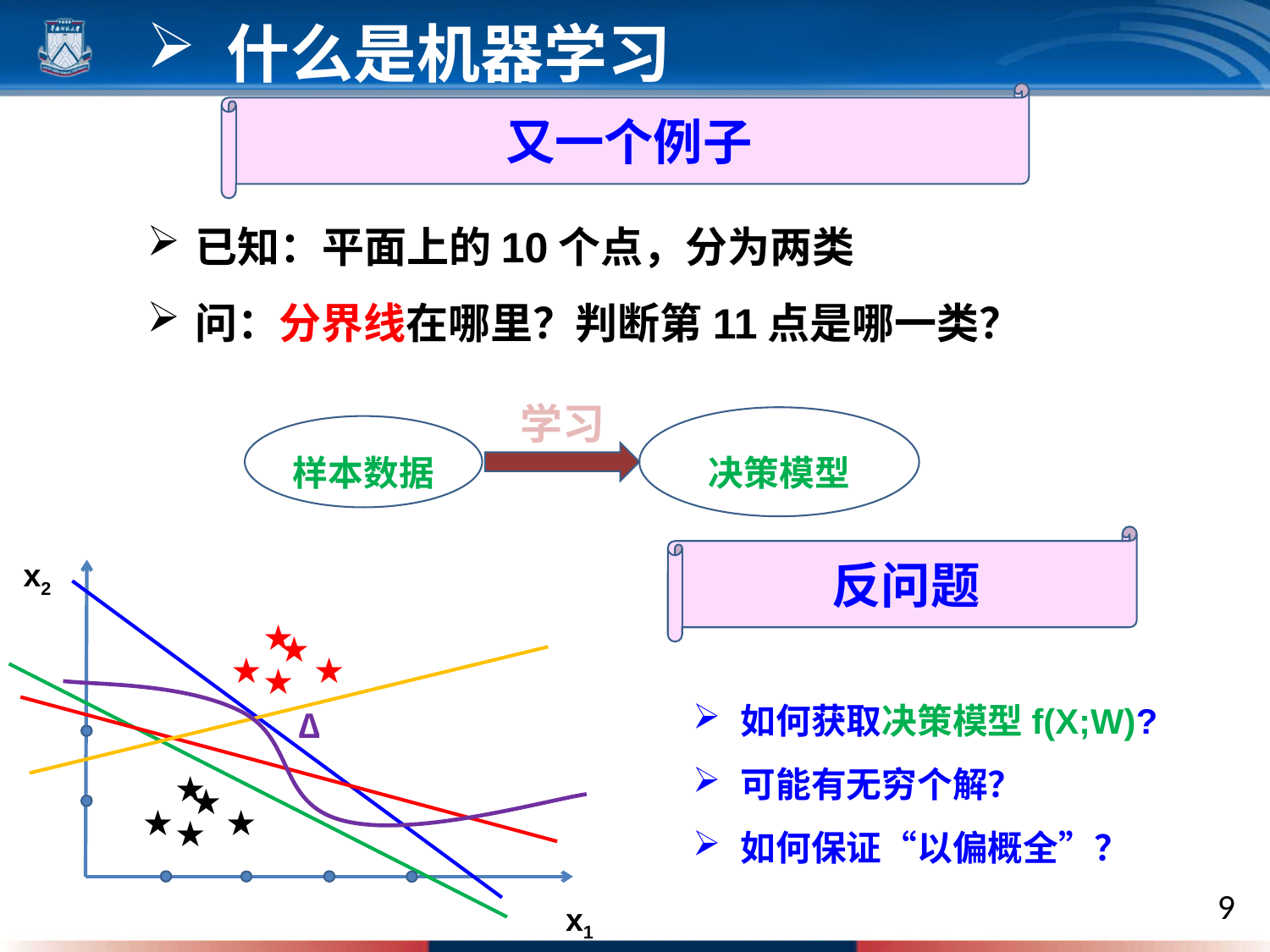

什么是机器学习
又一个例子
已知：平面上的10个点，分为两类
问：分界线在哪里？判断第11点是哪一类？
学习
决策模型
样本数据

反问题
x2
★
★

★
★
★
如何获取决策模型f(X;W)?
可能有无穷个解？
如何保证“以偏概全”？
∆

★
★
★
★

★

x1